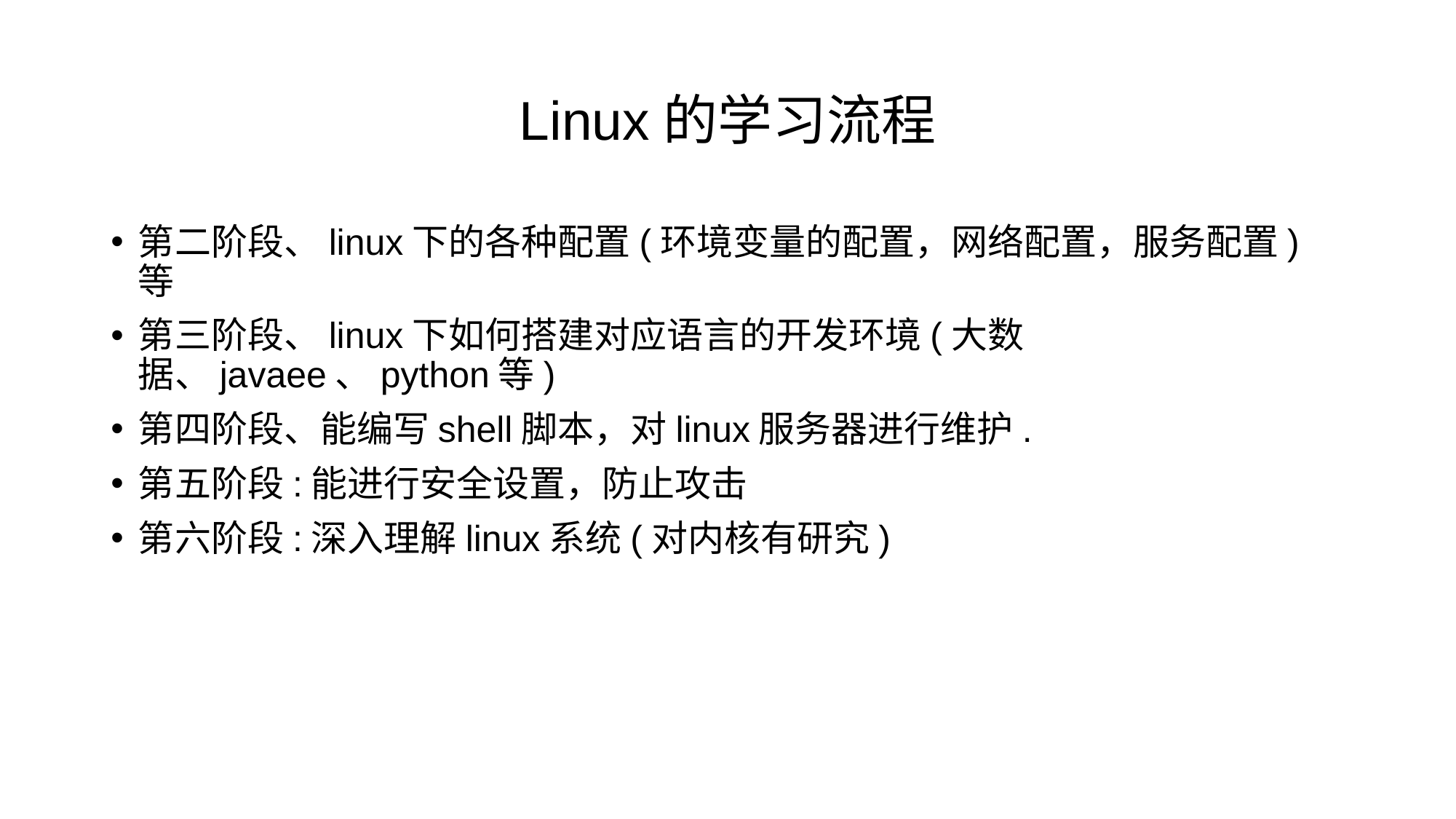

# Linux的学习流程
第二阶段、linux下的各种配置(环境变量的配置，网络配置，服务配置)等
第三阶段、linux下如何搭建对应语言的开发环境(大数据、javaee、python等)
第四阶段、能编写shell脚本，对linux服务器进行维护.
第五阶段:能进行安全设置，防止攻击
第六阶段:深入理解linux系统(对内核有研究)